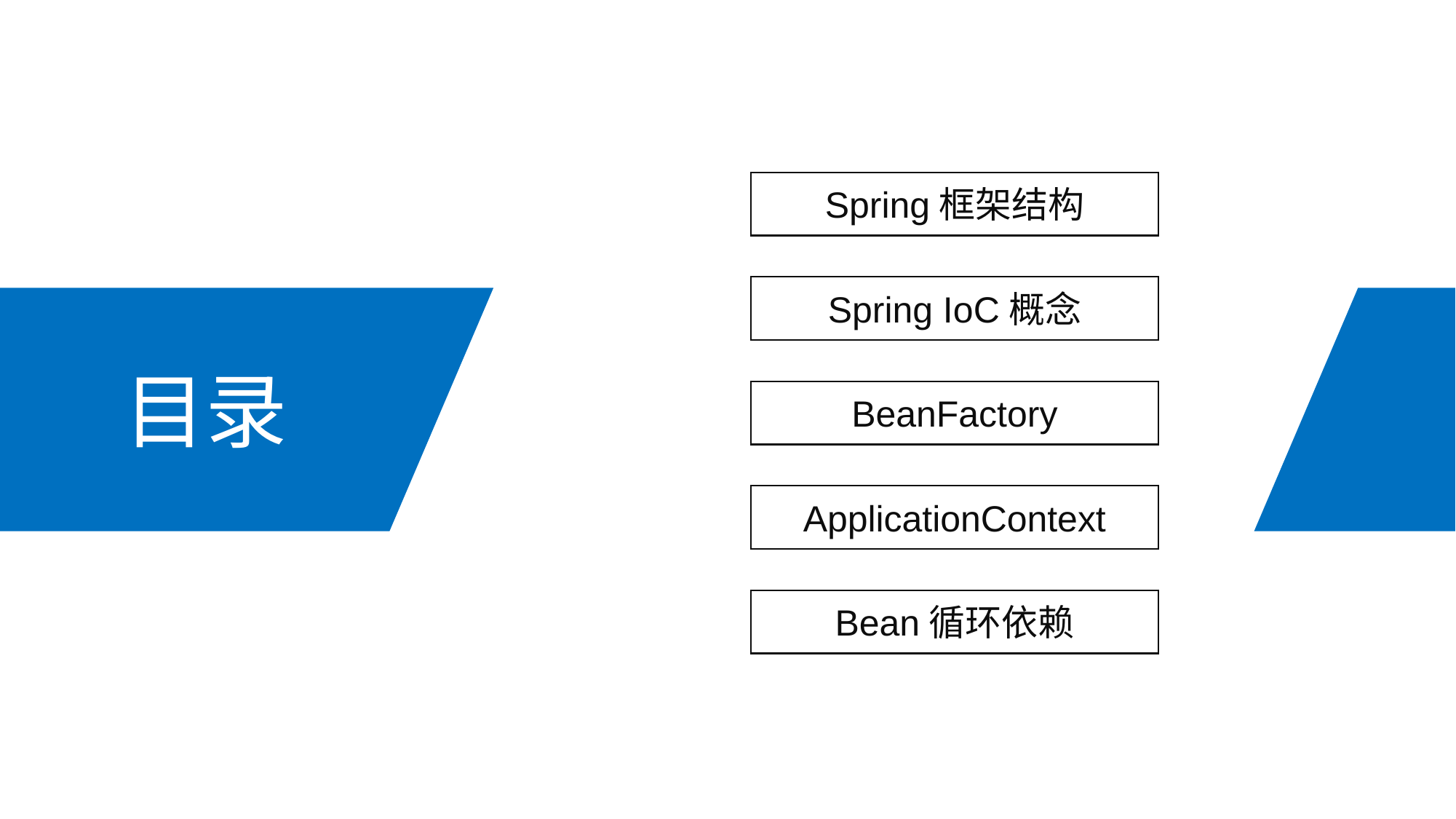

Spring框架结构

Spring IoC概念

BeanFactory

ApplicationContext

Bean循环依赖

目录